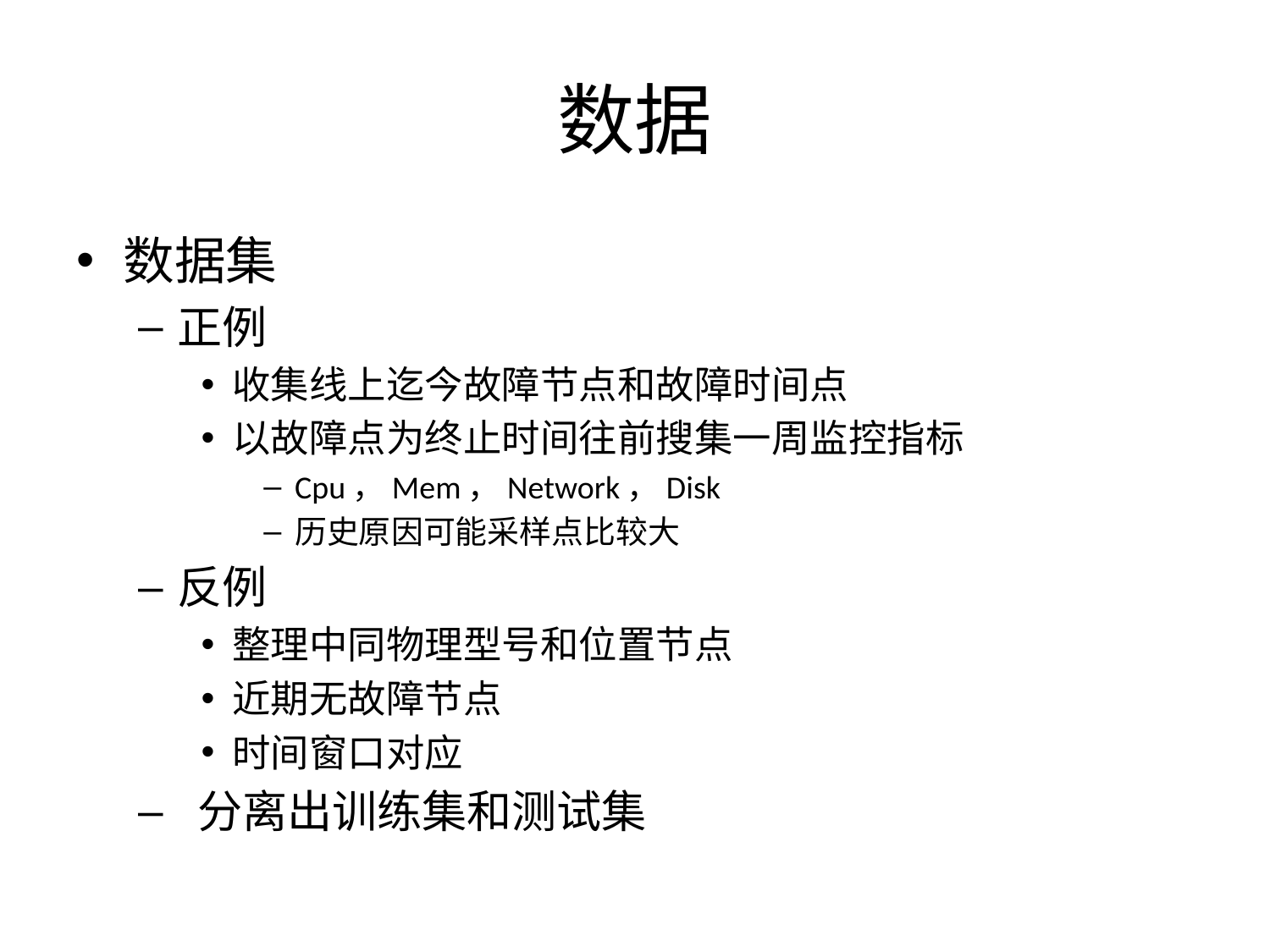

# 数据
数据集
正例
收集线上迄今故障节点和故障时间点
以故障点为终止时间往前搜集一周监控指标
Cpu，Mem，Network，Disk
历史原因可能采样点比较大
反例
整理中同物理型号和位置节点
近期无故障节点
时间窗口对应
 分离出训练集和测试集